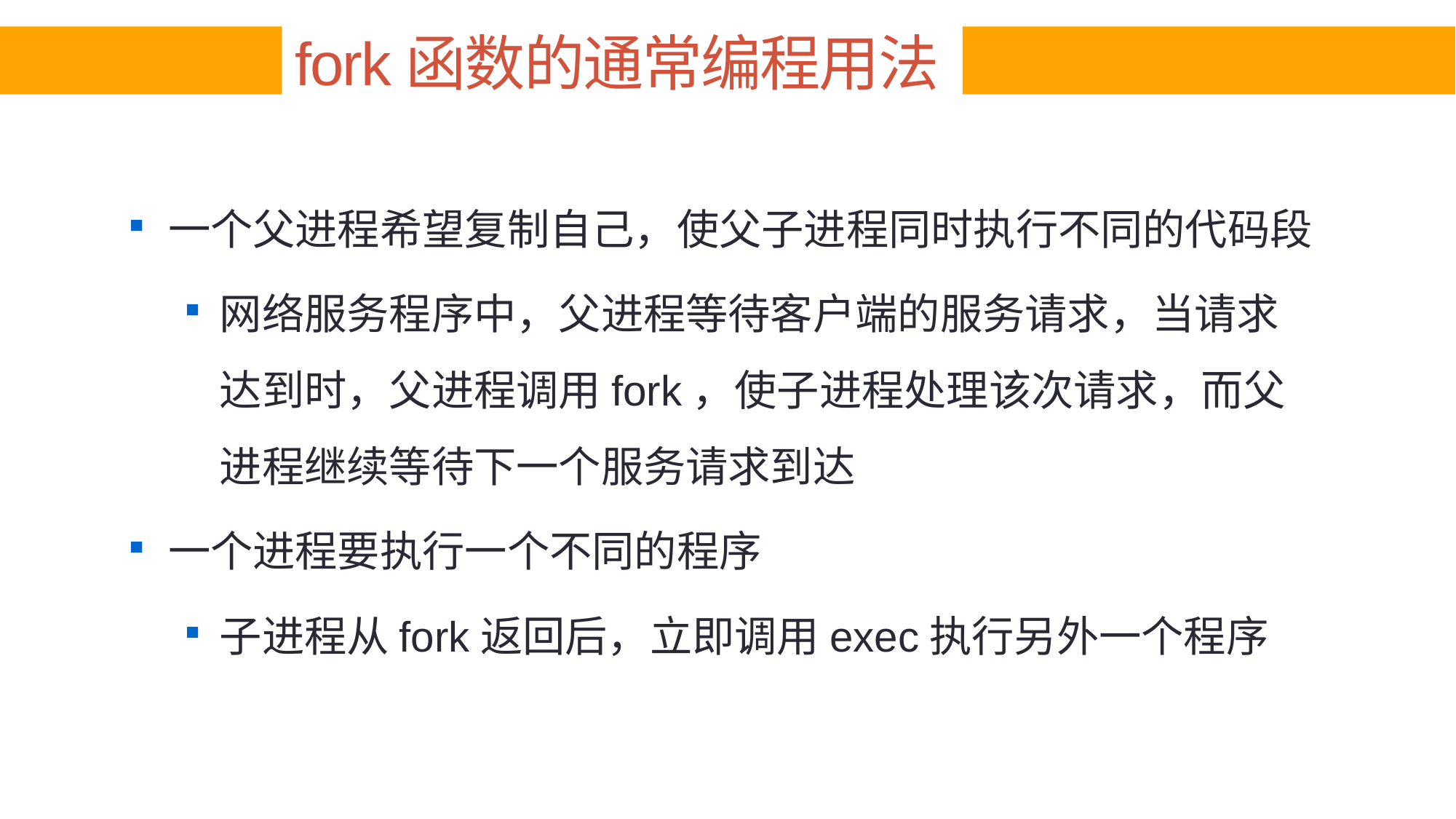

# fork函数的通常编程用法

一个父进程希望复制自己，使父子进程同时执行不同的代码段
网络服务程序中，父进程等待客户端的服务请求，当请求达到时，父进程调用fork，使子进程处理该次请求，而父进程继续等待下一个服务请求到达
一个进程要执行一个不同的程序
子进程从fork返回后，立即调用exec执行另外一个程序